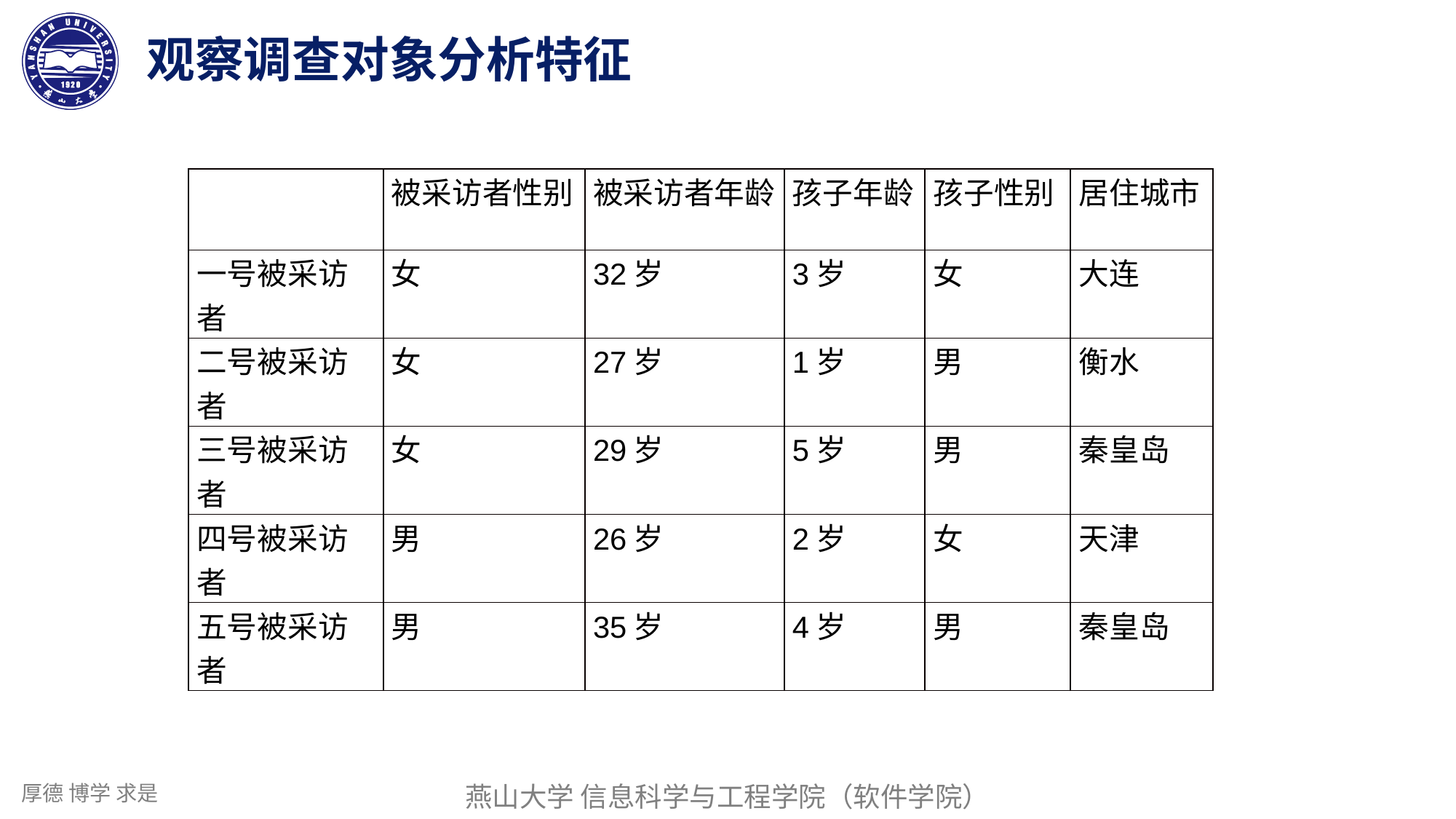

观察调查对象分析特征
|  | 被采访者性别 | 被采访者年龄 | 孩子年龄 | 孩子性别 | 居住城市 |
| --- | --- | --- | --- | --- | --- |
| 一号被采访者 | 女 | 32岁 | 3岁 | 女 | 大连 |
| 二号被采访者 | 女 | 27岁 | 1岁 | 男 | 衡水 |
| 三号被采访者 | 女 | 29岁 | 5岁 | 男 | 秦皇岛 |
| 四号被采访者 | 男 | 26岁 | 2岁 | 女 | 天津 |
| 五号被采访者 | 男 | 35岁 | 4岁 | 男 | 秦皇岛 |
7